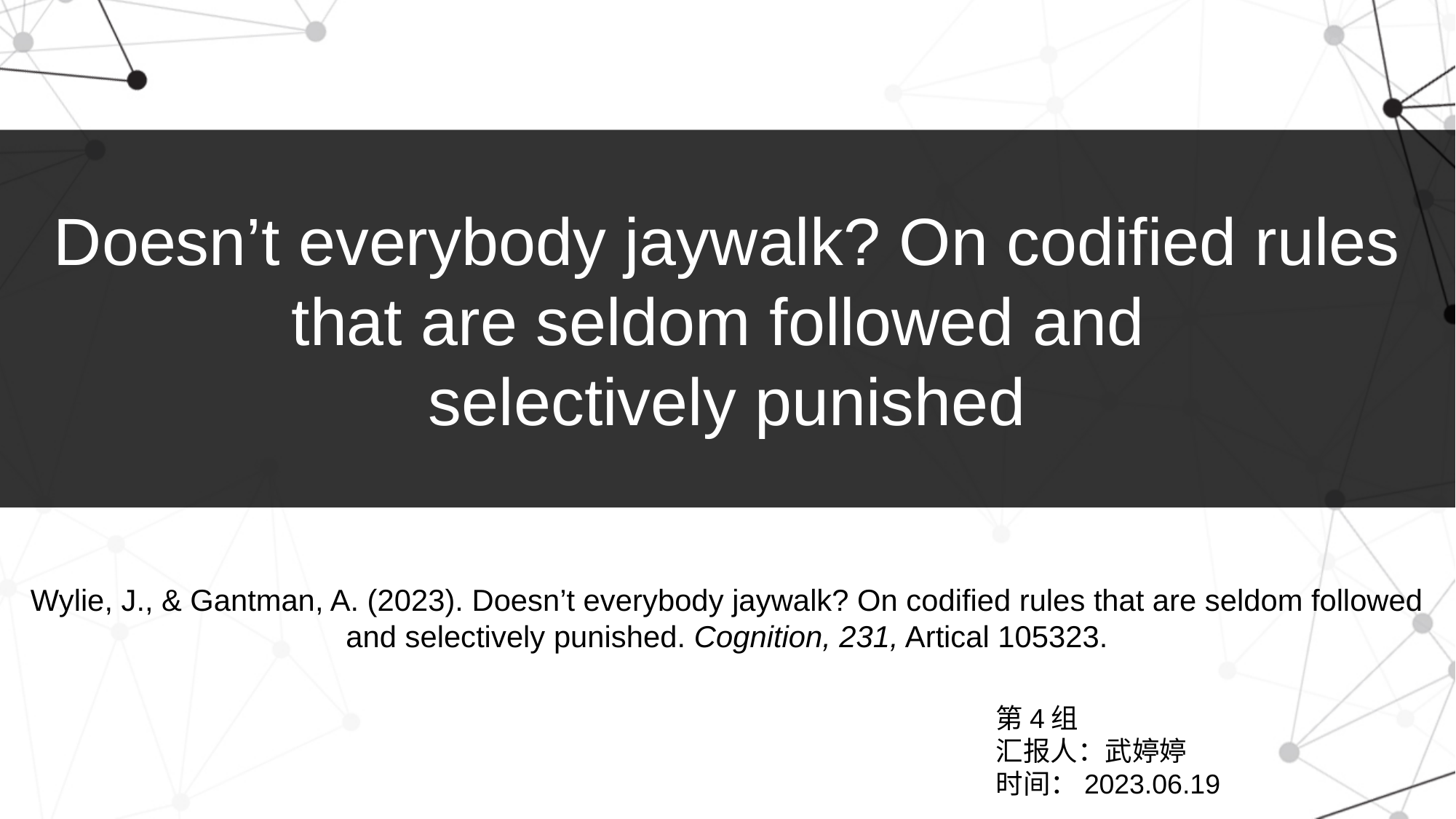

Doesn’t everybody jaywalk? On codified rules that are seldom followed and
selectively punished
Wylie, J., & Gantman, A. (2023). Doesn’t everybody jaywalk? On codified rules that are seldom followed and selectively punished. Cognition, 231, Artical 105323.
第4组
汇报人：武婷婷
时间：2023.06.19